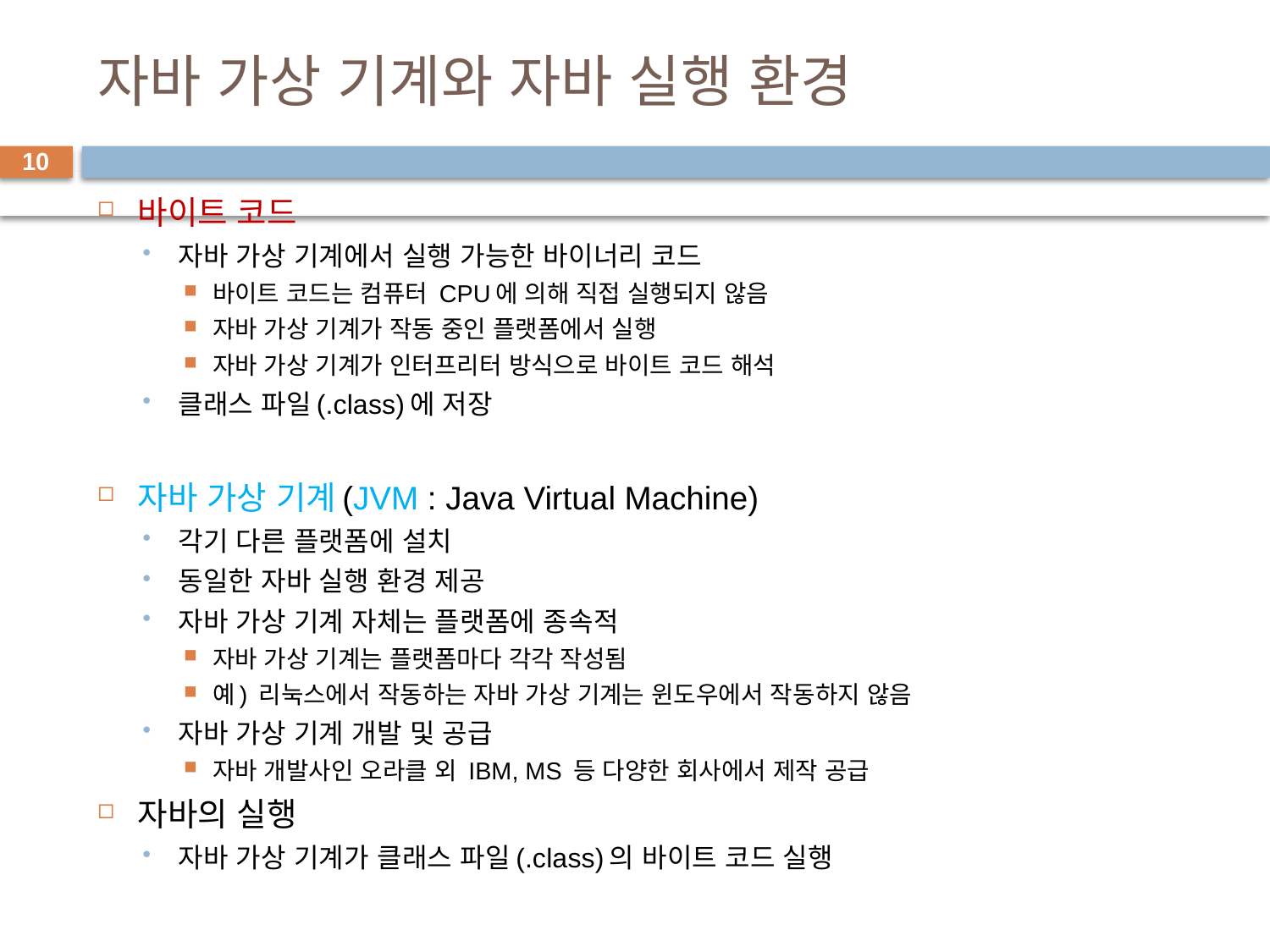

# 자바 가상 기계와 자바 실행 환경
10
바이트 코드
자바 가상 기계에서 실행 가능한 바이너리 코드
바이트 코드는 컴퓨터 CPU에 의해 직접 실행되지 않음
자바 가상 기계가 작동 중인 플랫폼에서 실행
자바 가상 기계가 인터프리터 방식으로 바이트 코드 해석
클래스 파일(.class)에 저장

자바 가상 기계(JVM : Java Virtual Machine)
각기 다른 플랫폼에 설치
동일한 자바 실행 환경 제공
자바 가상 기계 자체는 플랫폼에 종속적
자바 가상 기계는 플랫폼마다 각각 작성됨
예) 리눅스에서 작동하는 자바 가상 기계는 윈도우에서 작동하지 않음
자바 가상 기계 개발 및 공급
자바 개발사인 오라클 외 IBM, MS 등 다양한 회사에서 제작 공급
자바의 실행
자바 가상 기계가 클래스 파일(.class)의 바이트 코드 실행